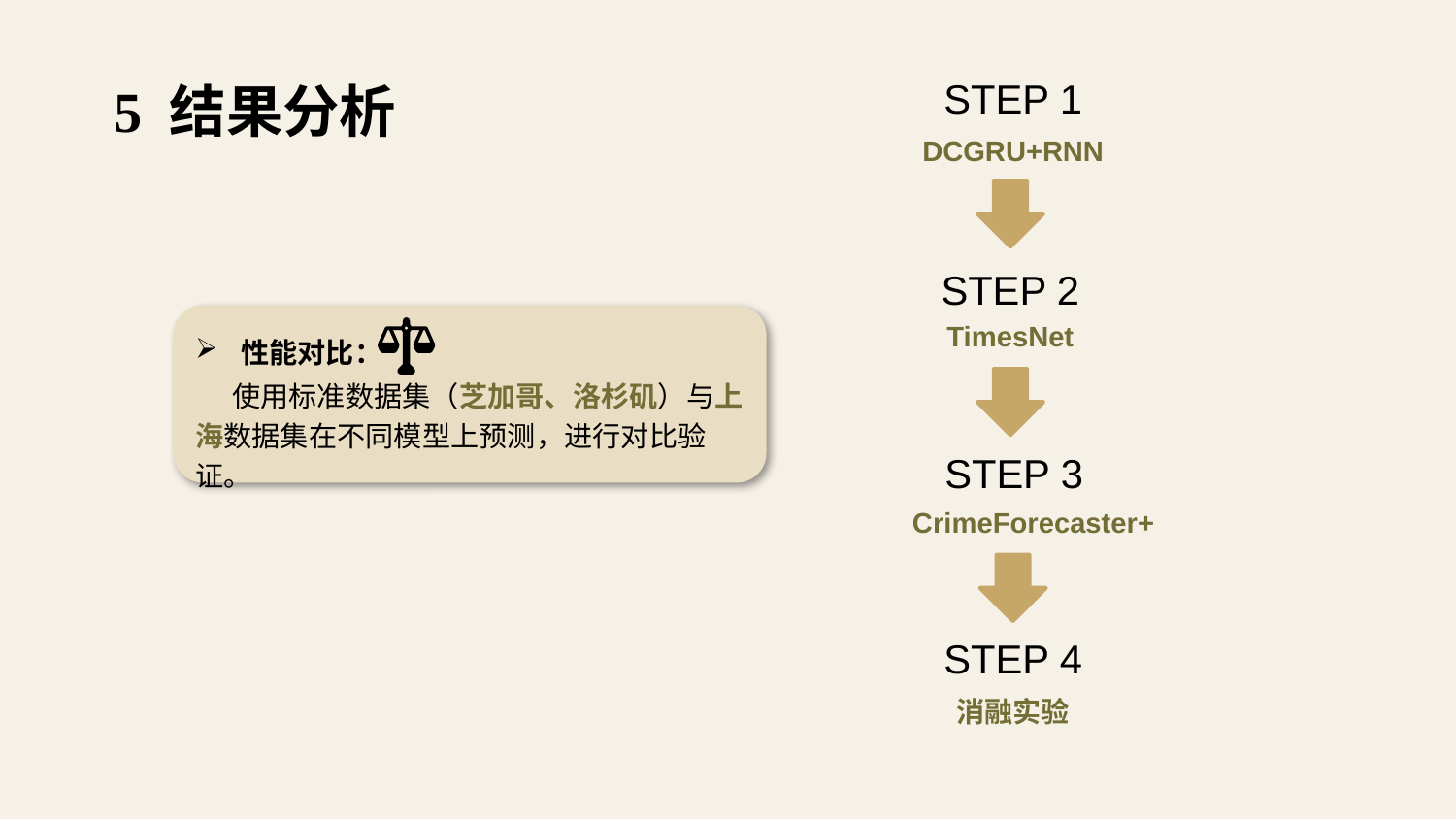

5 结果分析
STEP 1
DCGRU+RNN

STEP 2
TimesNet
性能对比：
    使用标准数据集（芝加哥、洛杉矶）与上海数据集在不同模型上预测，进行对比验证。

STEP 3
CrimeForecaster+

STEP 4
消融实验